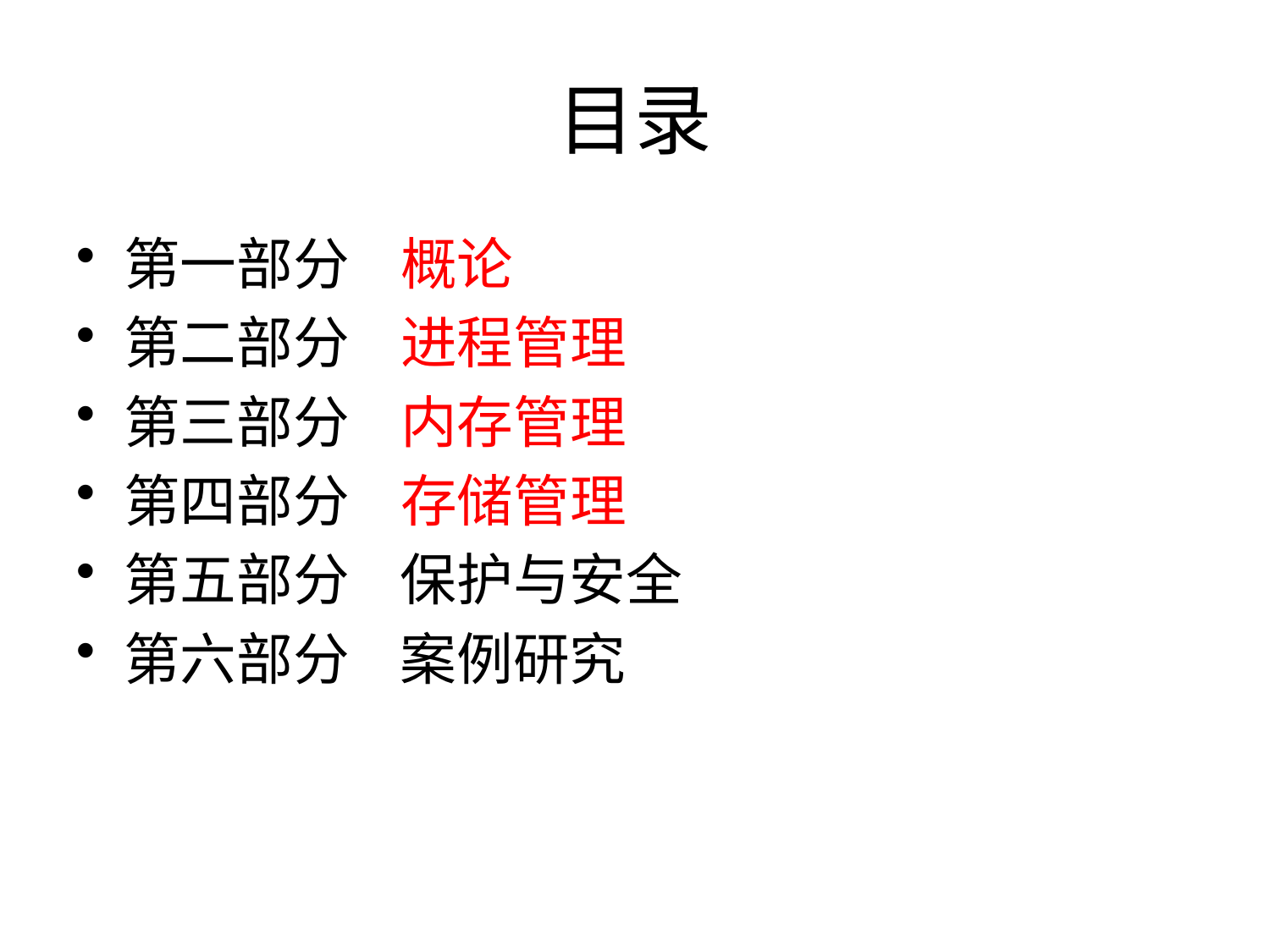

# 目录
第一部分    概论
第二部分    进程管理
第三部分    内存管理
第四部分    存储管理
第五部分    保护与安全
第六部分    案例研究